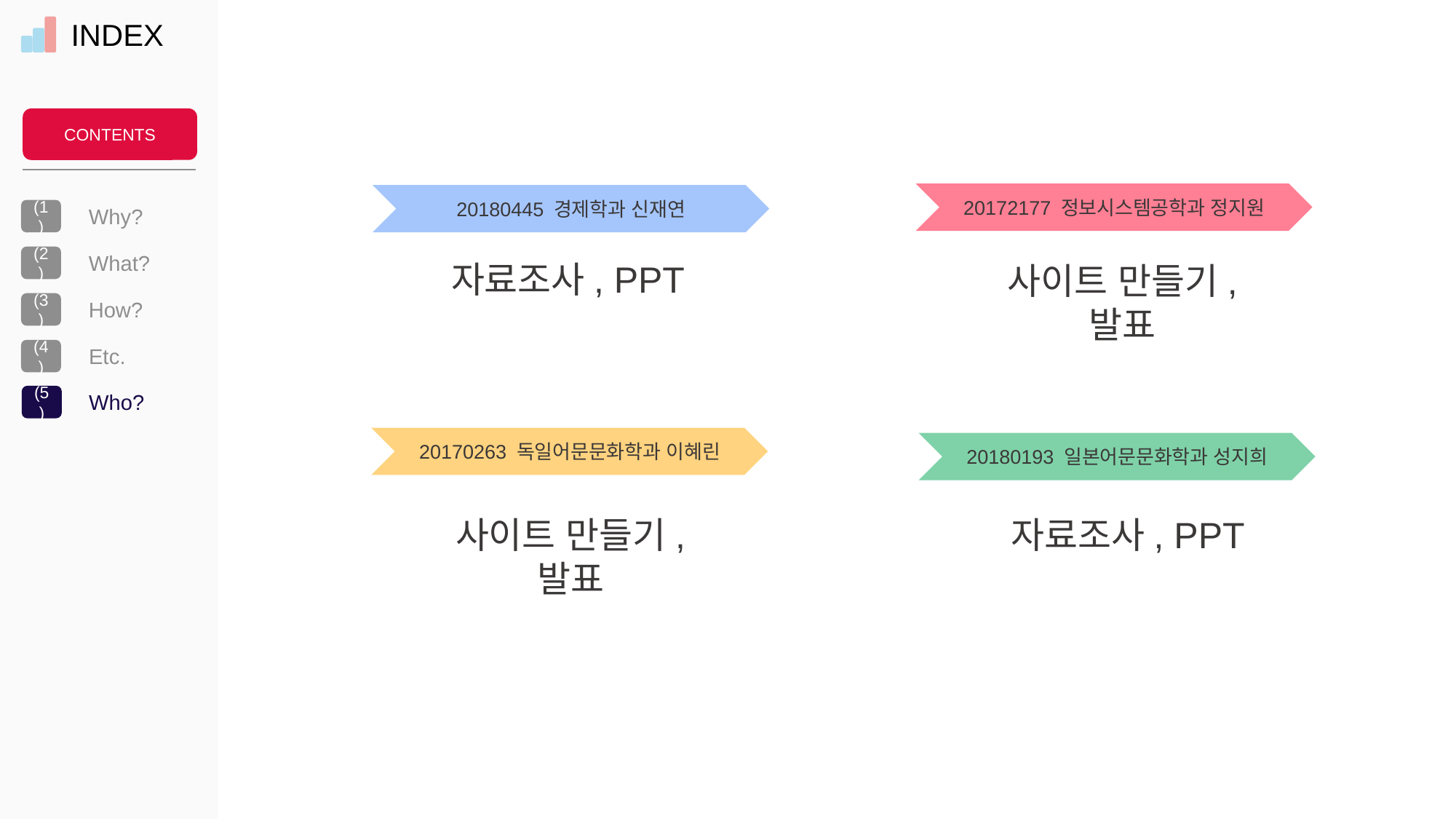

INDEX

CONTENTS
20172177 정보시스템공학과 정지원
20180445 경제학과 신재연
Why?
(1)
What?
(2)
How?
(3)
Etc.
(4)
Who?
(5)
자료조사, PPT
사이트 만들기, 발표
20170263 독일어문문화학과 이혜린
20180193 일본어문문화학과 성지희
사이트 만들기, 발표
자료조사, PPT

Copyright ⓒ Slug. All right reserved.